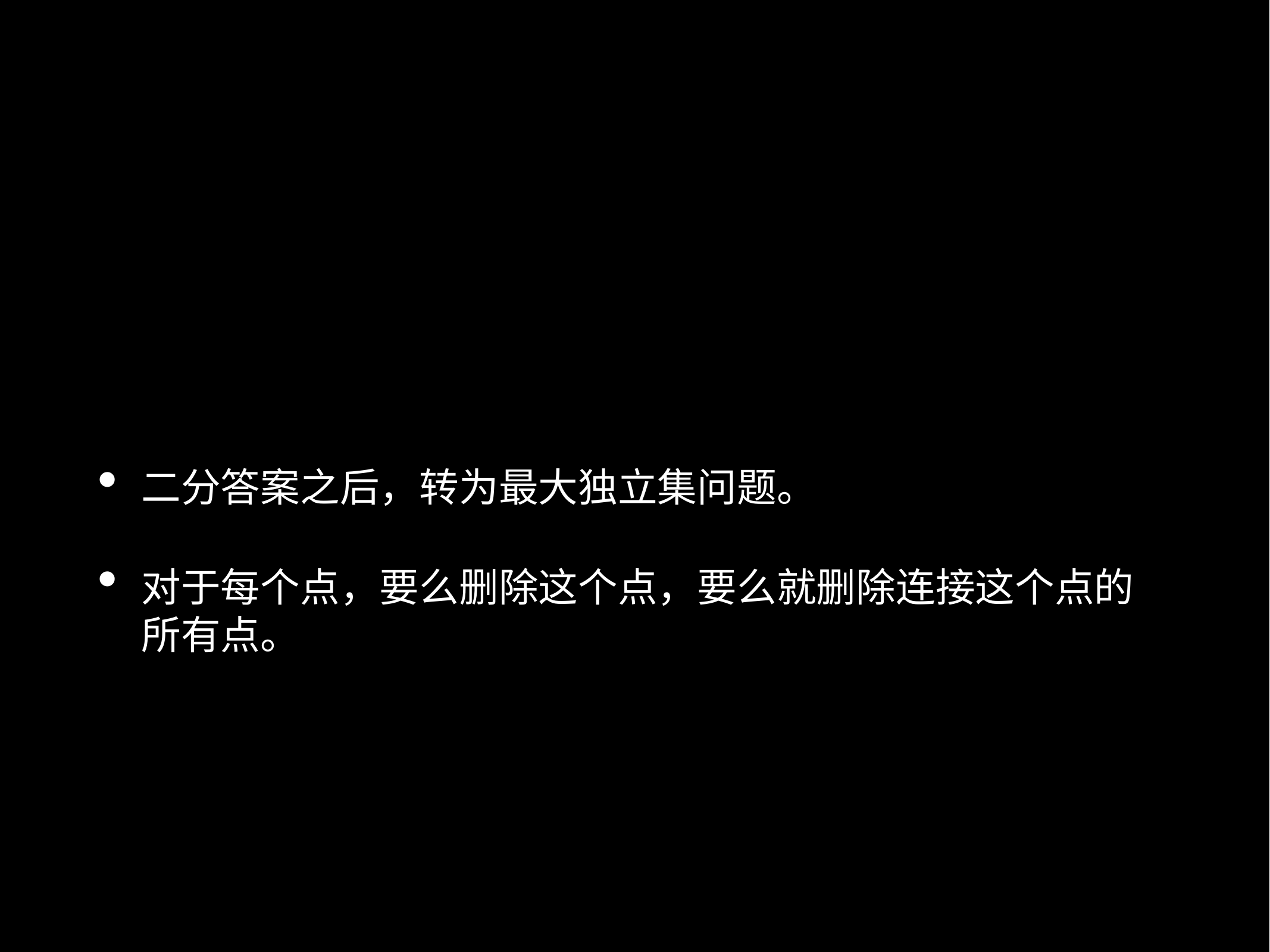

二分答案之后，转为最大独立集问题。
对于每个点，要么删除这个点，要么就删除连接这个点的所有点。